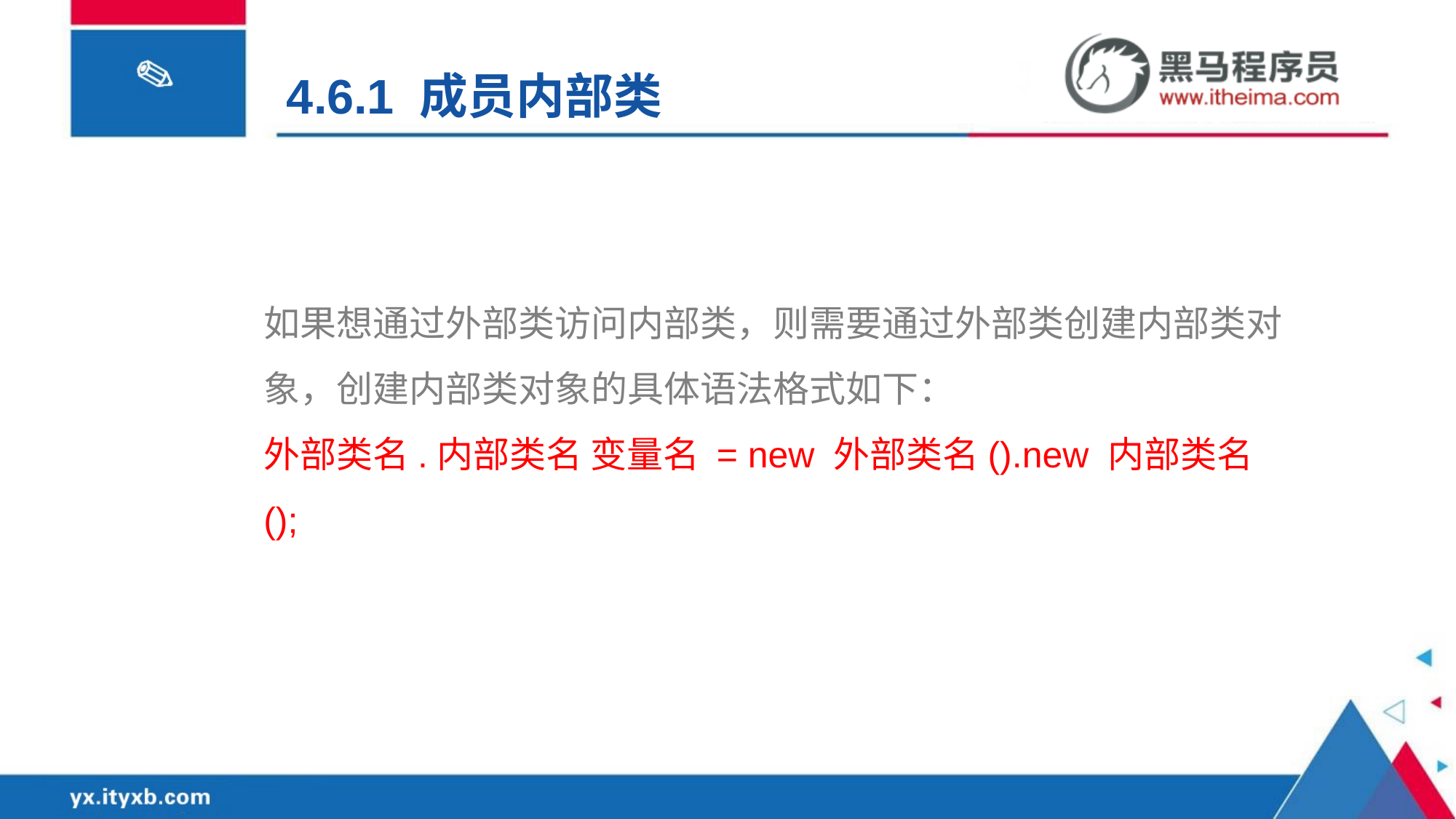

4.6.1 成员内部类
如果想通过外部类访问内部类，则需要通过外部类创建内部类对象，创建内部类对象的具体语法格式如下：
外部类名.内部类名 变量名 = new 外部类名().new 内部类名();